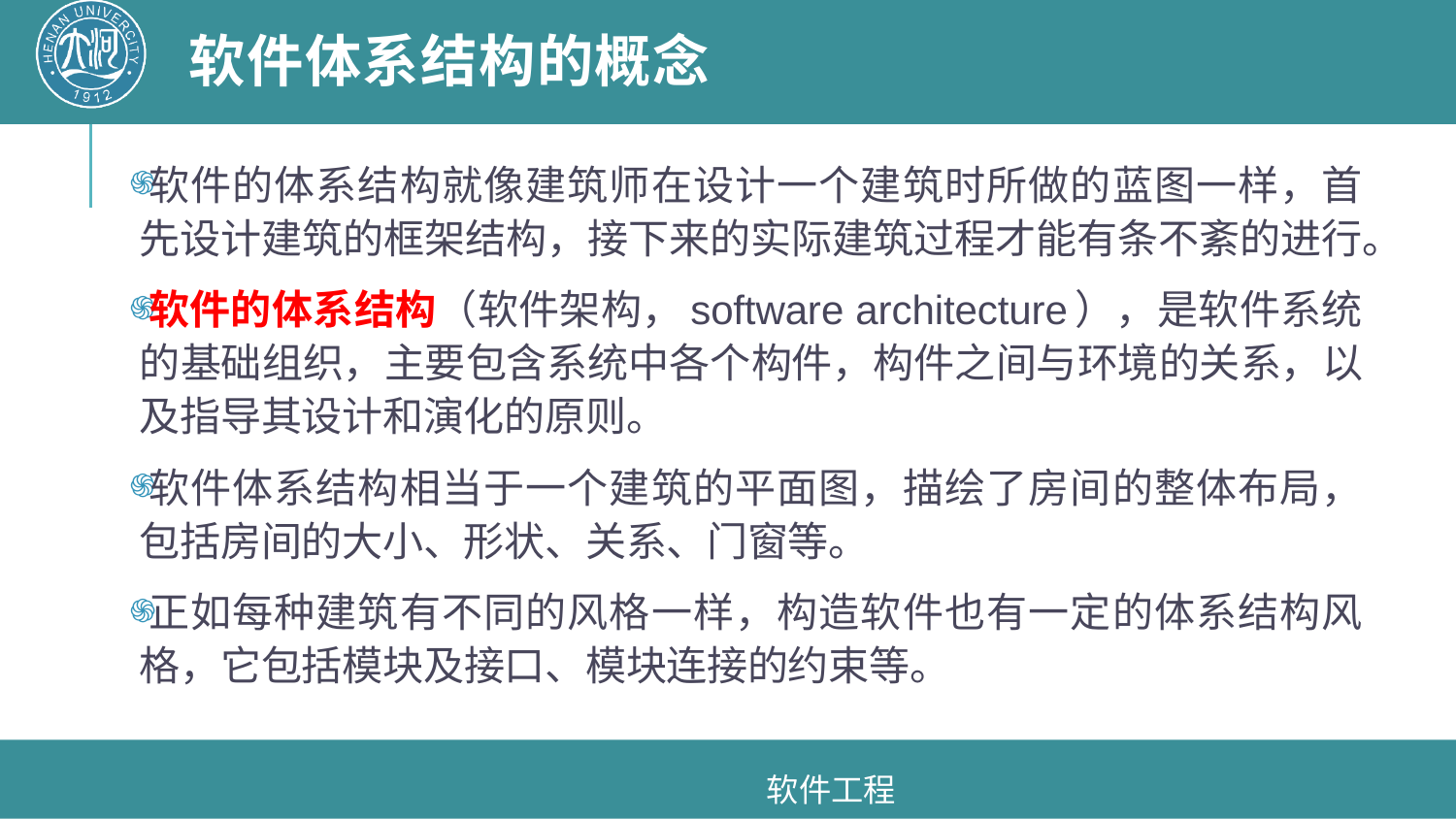

# 软件体系结构的概念
软件的体系结构就像建筑师在设计一个建筑时所做的蓝图一样，首先设计建筑的框架结构，接下来的实际建筑过程才能有条不紊的进行。
软件的体系结构（软件架构，software architecture），是软件系统的基础组织，主要包含系统中各个构件，构件之间与环境的关系，以及指导其设计和演化的原则。
软件体系结构相当于一个建筑的平面图，描绘了房间的整体布局，包括房间的大小、形状、关系、门窗等。
正如每种建筑有不同的风格一样，构造软件也有一定的体系结构风格，它包括模块及接口、模块连接的约束等。

软件工程
42